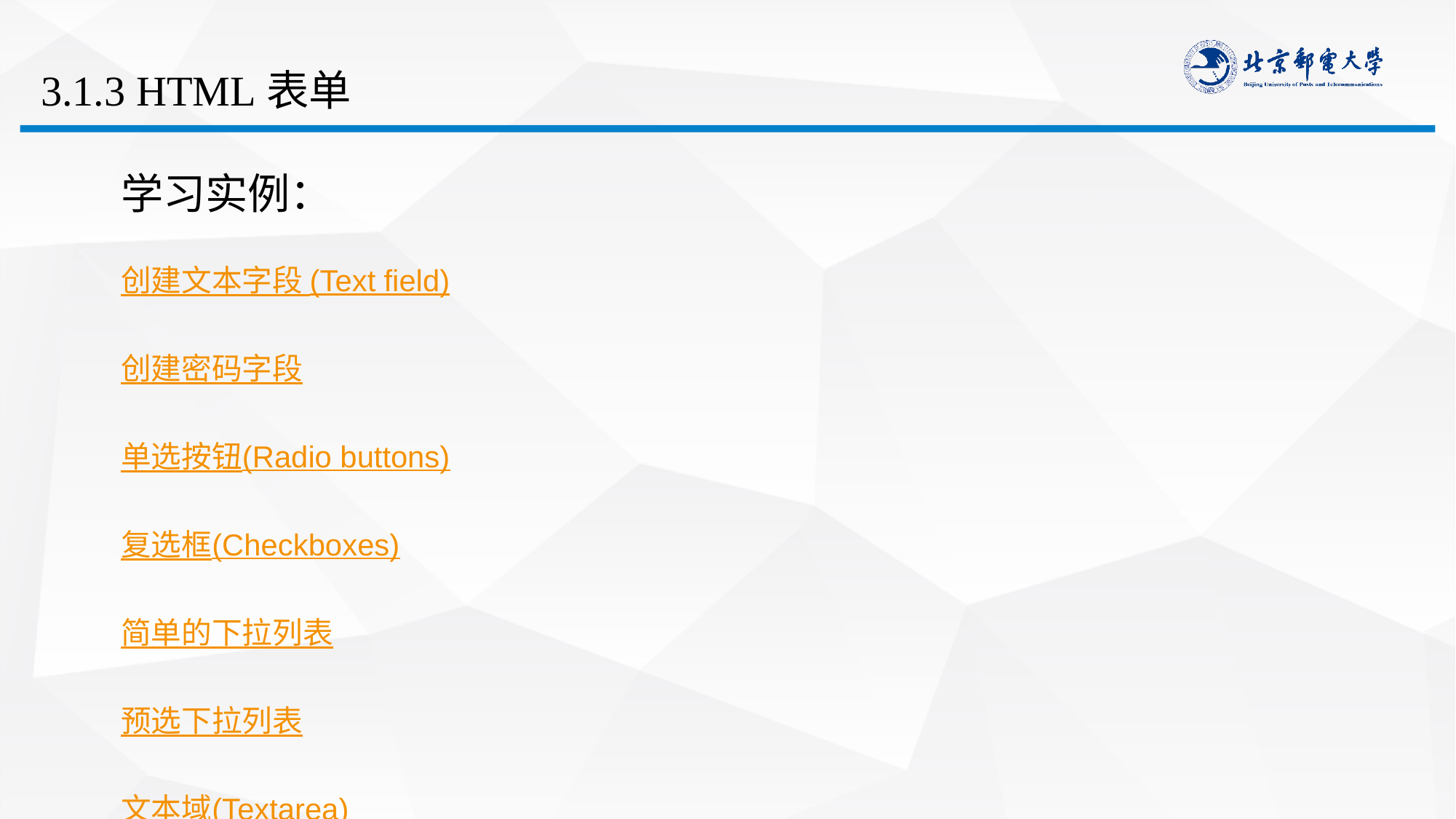

# 3.1.3 HTML表单
学习实例：
创建文本字段 (Text field)
创建密码字段
单选按钮(Radio buttons)
复选框(Checkboxes)
简单的下拉列表
预选下拉列表
文本域(Textarea)
创建按钮